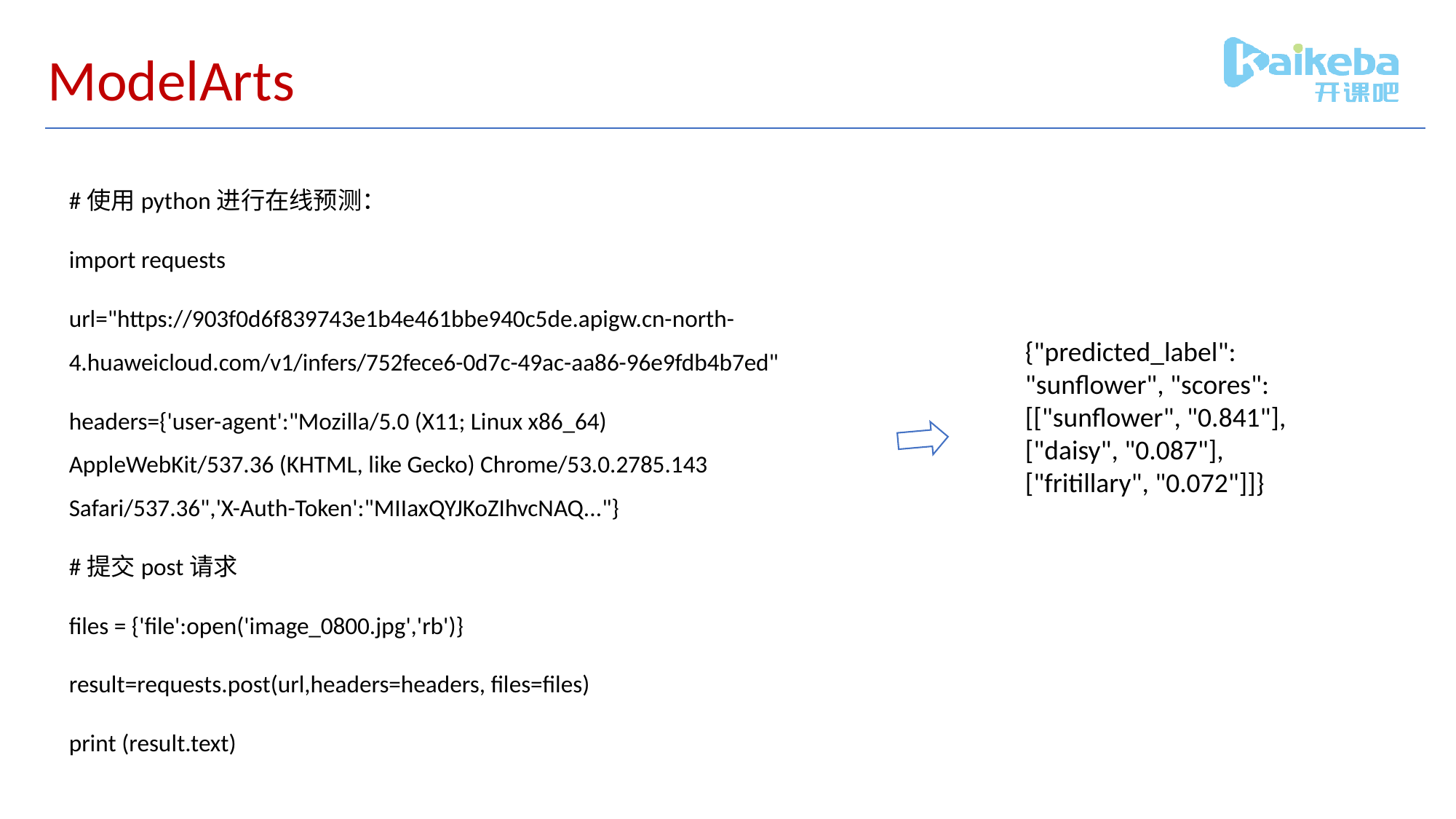

# ModelArts
#使用python进行在线预测：
import requests
url="https://903f0d6f839743e1b4e461bbe940c5de.apigw.cn-north-4.huaweicloud.com/v1/infers/752fece6-0d7c-49ac-aa86-96e9fdb4b7ed"
headers={'user-agent':"Mozilla/5.0 (X11; Linux x86_64) AppleWebKit/537.36 (KHTML, like Gecko) Chrome/53.0.2785.143 Safari/537.36",'X-Auth-Token':"MIIaxQYJKoZIhvcNAQ..."}
#提交post请求
files = {'file':open('image_0800.jpg','rb')}
result=requests.post(url,headers=headers, files=files)
print (result.text)

{"predicted_label": "sunflower", "scores": [["sunflower", "0.841"], ["daisy", "0.087"], ["fritillary", "0.072"]]}